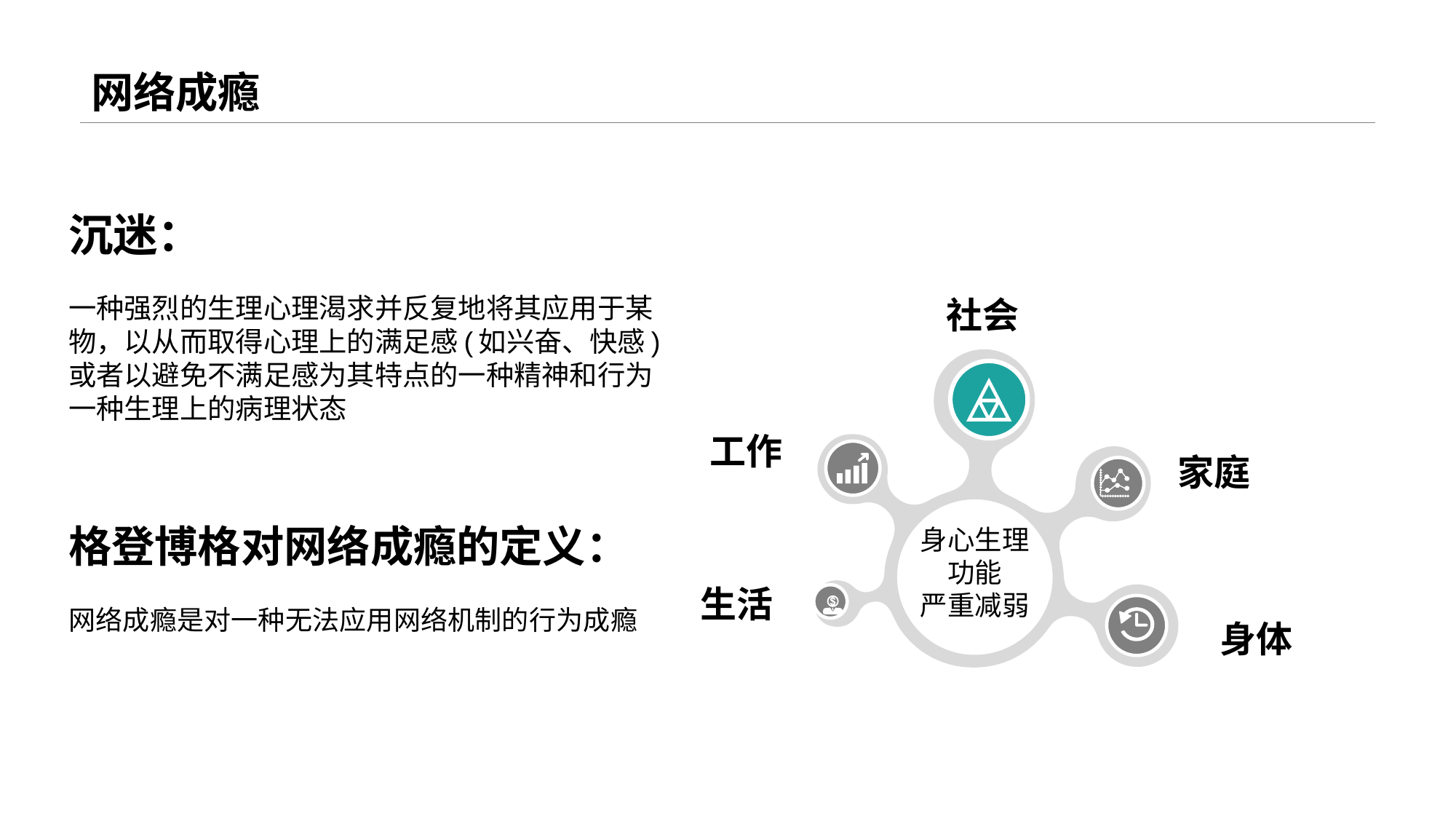

# 网络成瘾
沉迷：

一种强烈的生理心理渴求并反复地将其应用于某物，以从而取得心理上的满足感(如兴奋、快感)或者以避免不满足感为其特点的一种精神和行为一种生理上的病理状态
社会

工作

家庭

身心生理功能
严重减弱

生活

身体
格登博格对网络成瘾的定义：

网络成瘾是对一种无法应用网络机制的行为成瘾
8